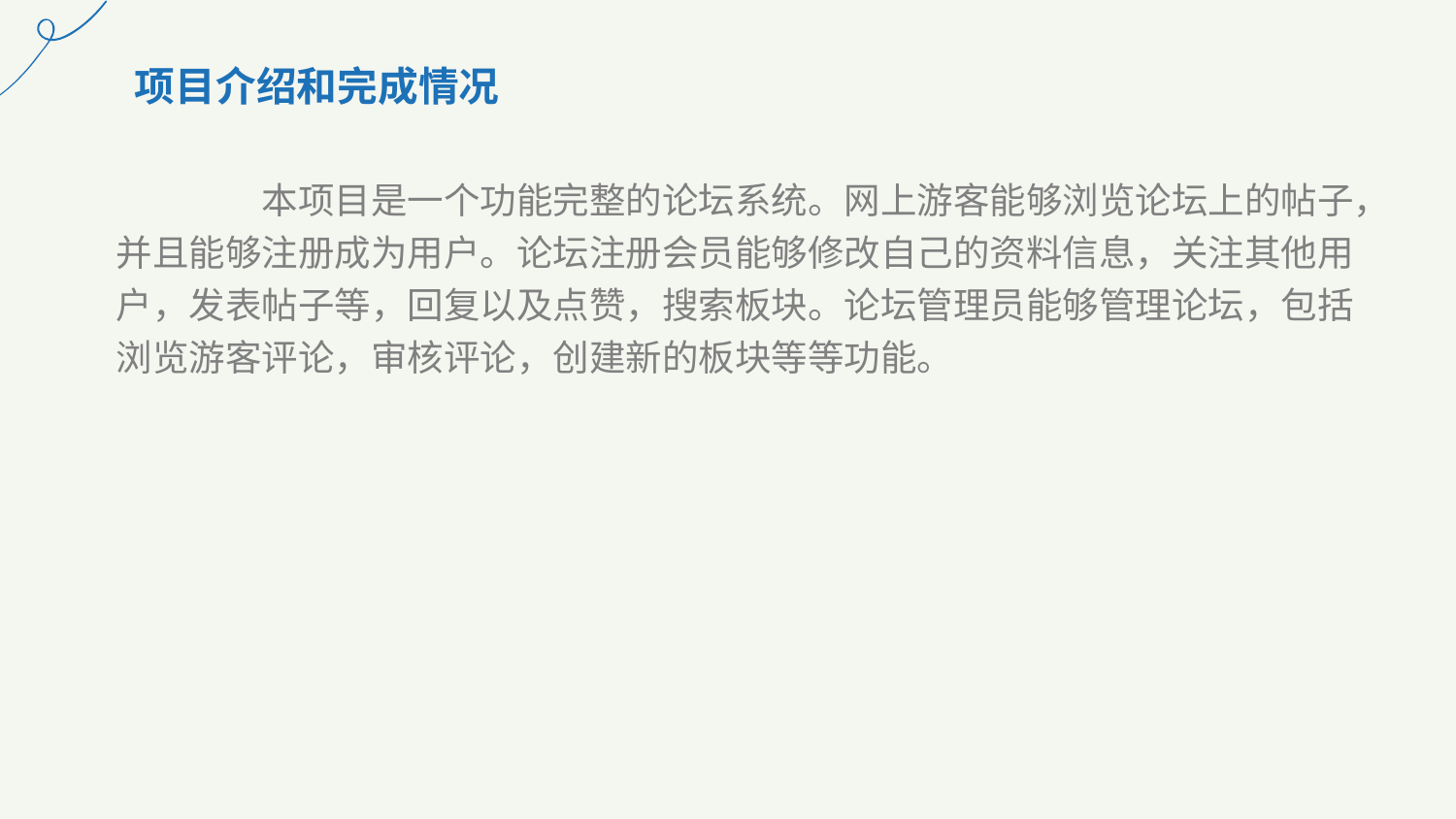

项目介绍和完成情况
	本项目是一个功能完整的论坛系统。网上游客能够浏览论坛上的帖子，并且能够注册成为用户。论坛注册会员能够修改自己的资料信息，关注其他用户，发表帖子等，回复以及点赞，搜索板块。论坛管理员能够管理论坛，包括浏览游客评论，审核评论，创建新的板块等等功能。